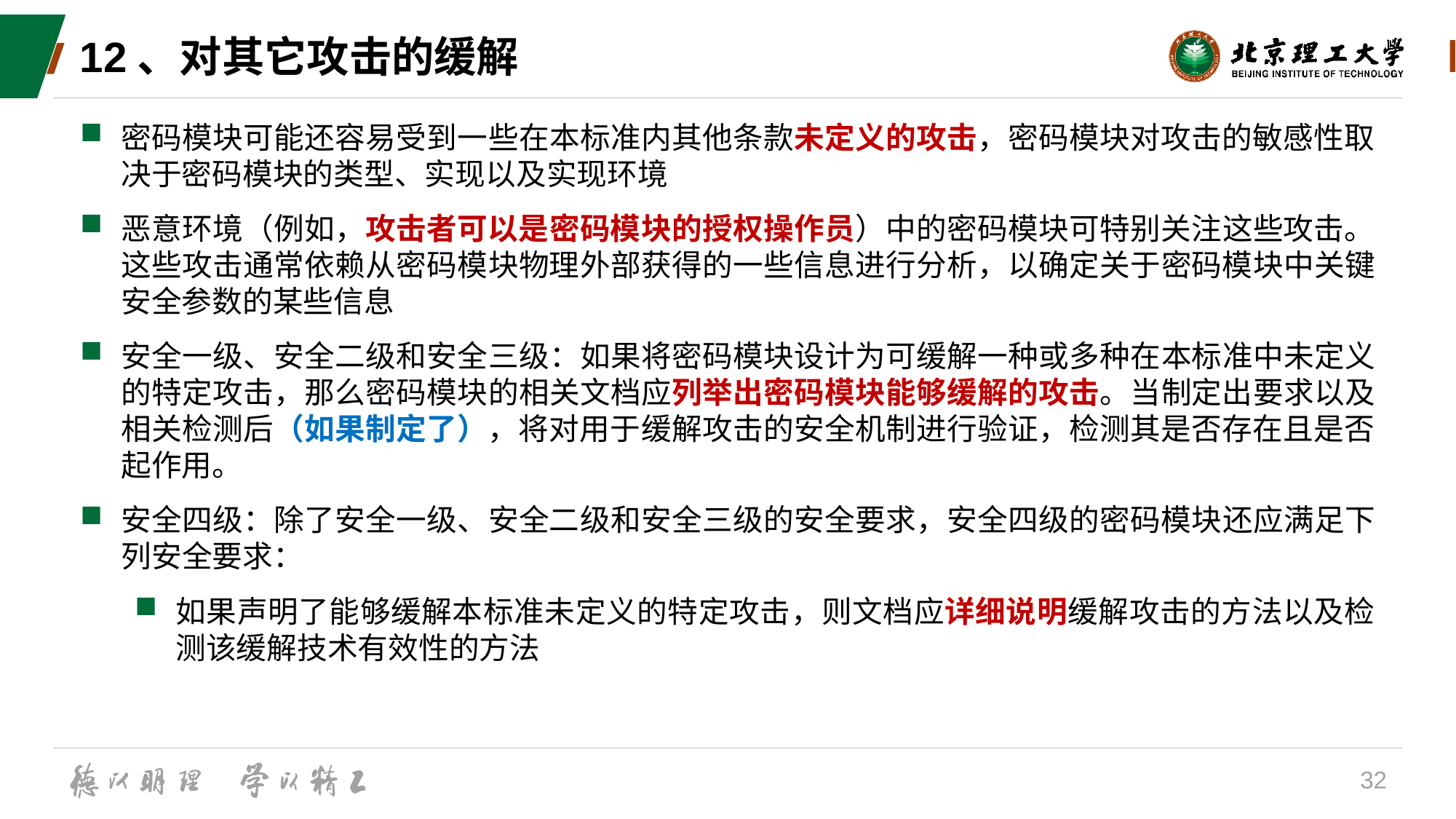

# 12、对其它攻击的缓解
密码模块可能还容易受到一些在本标准内其他条款未定义的攻击，密码模块对攻击的敏感性取决于密码模块的类型、实现以及实现环境
恶意环境（例如，攻击者可以是密码模块的授权操作员）中的密码模块可特别关注这些攻击。这些攻击通常依赖从密码模块物理外部获得的一些信息进行分析，以确定关于密码模块中关键安全参数的某些信息
安全一级、安全二级和安全三级：如果将密码模块设计为可缓解一种或多种在本标准中未定义的特定攻击，那么密码模块的相关文档应列举出密码模块能够缓解的攻击。当制定出要求以及相关检测后（如果制定了），将对用于缓解攻击的安全机制进行验证，检测其是否存在且是否起作用。
安全四级：除了安全一级、安全二级和安全三级的安全要求，安全四级的密码模块还应满足下列安全要求：
如果声明了能够缓解本标准未定义的特定攻击，则文档应详细说明缓解攻击的方法以及检测该缓解技术有效性的方法